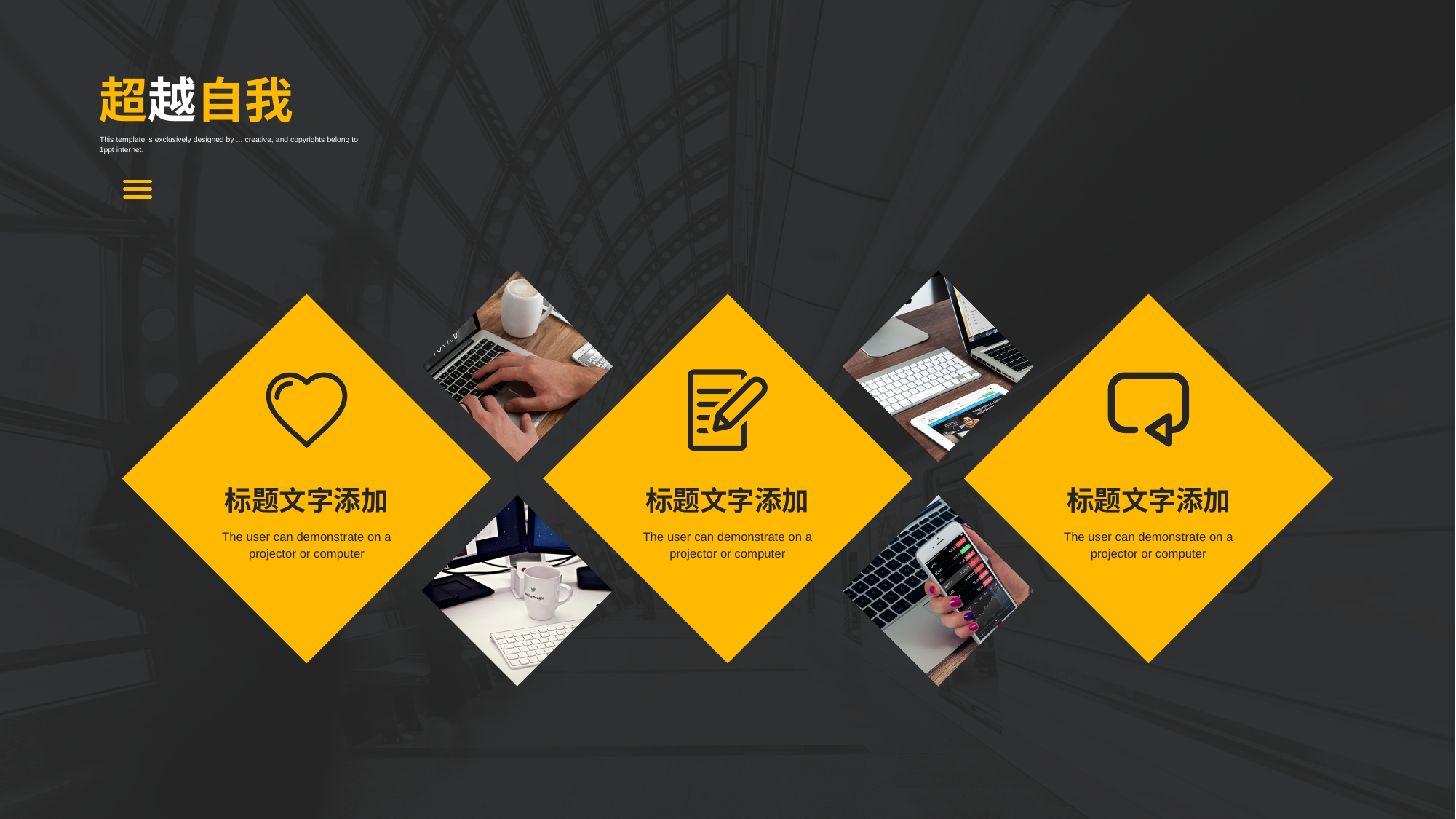

超越自我
This template is exclusively designed by ... creative, and copyrights belong to 1ppt internet.

标题文字添加
标题文字添加
标题文字添加
The user can demonstrate on a projector or computer
The user can demonstrate on a projector or computer
The user can demonstrate on a projector or computer